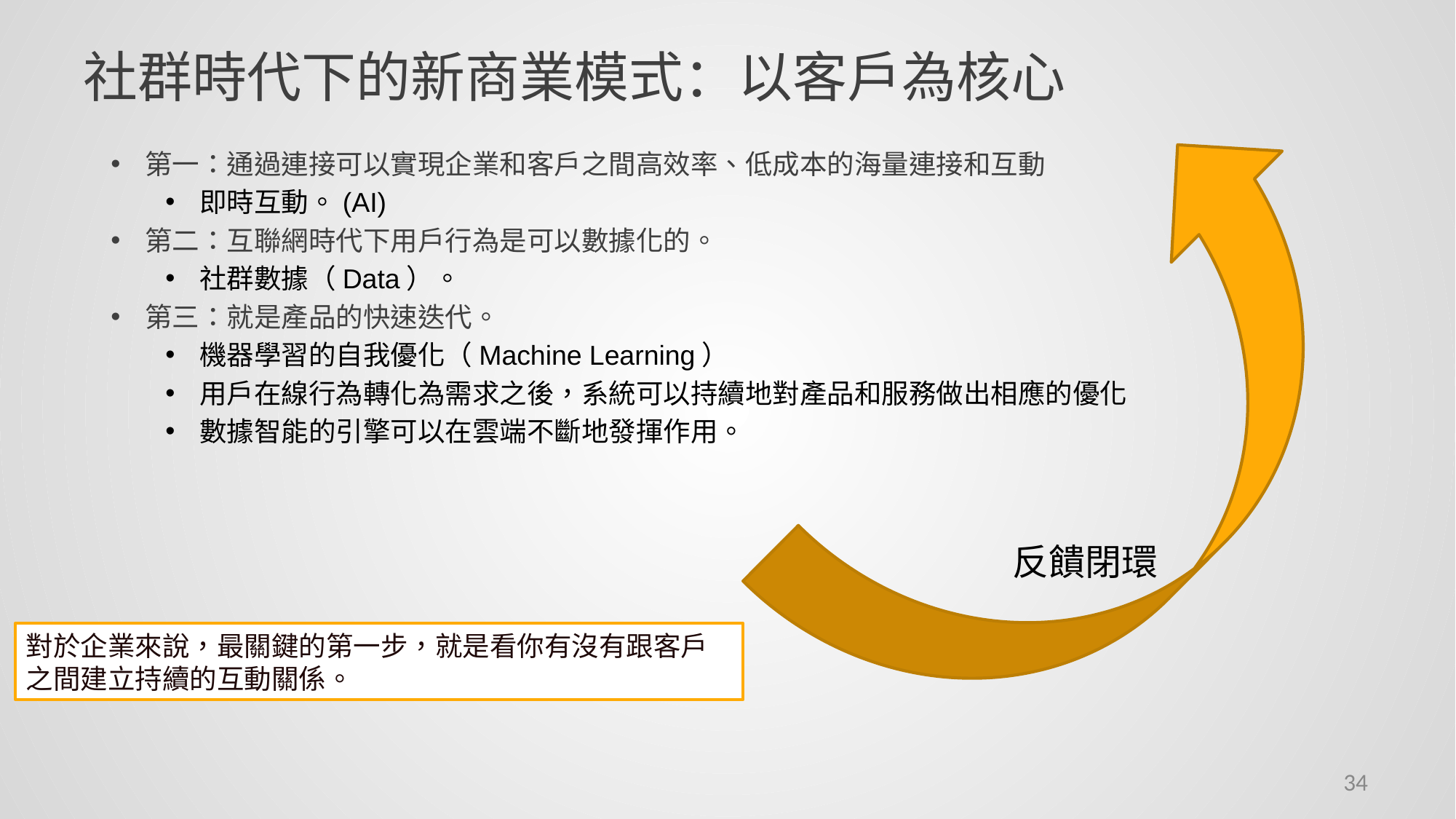

# 社群時代下的新商業模式：以客戶為核心
第一：通過連接可以實現企業和客戶之間高效率、低成本的海量連接和互動
即時互動。(AI)
第二：互聯網時代下用戶行為是可以數據化的。
社群數據（Data）。
第三：就是產品的快速迭代。
機器學習的自我優化（Machine Learning）
用戶在線行為轉化為需求之後，系統可以持續地對產品和服務做出相應的優化
數據智能的引擎可以在雲端不斷地發揮作用。

反饋閉環
對於企業來說，最關鍵的第一步，就是看你有沒有跟客戶之間建立持續的互動關係。
34